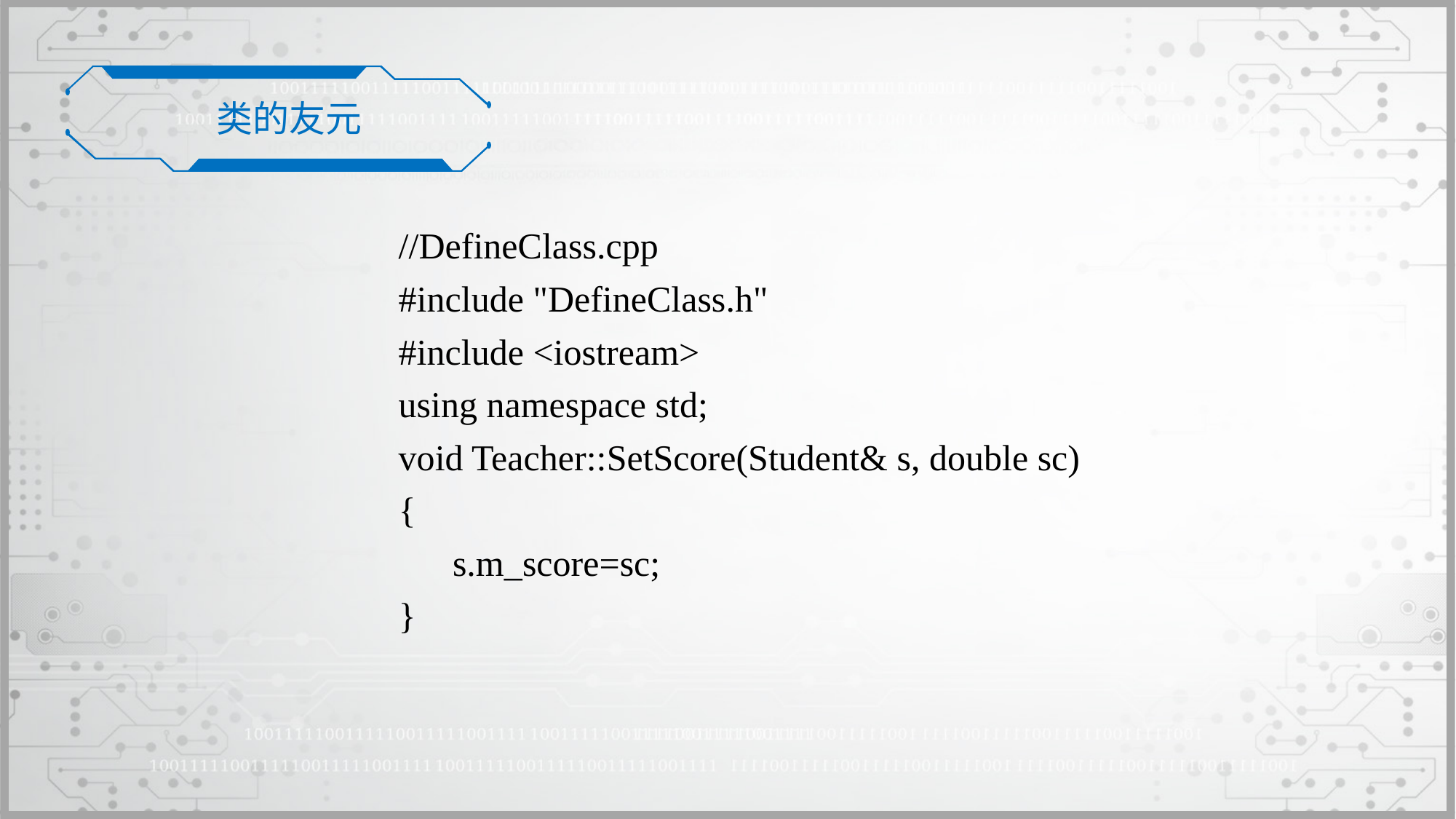

类的友元
//DefineClass.cpp
#include "DefineClass.h"
#include <iostream>
using namespace std;
void Teacher::SetScore(Student& s, double sc)
{
	s.m_score=sc;
}